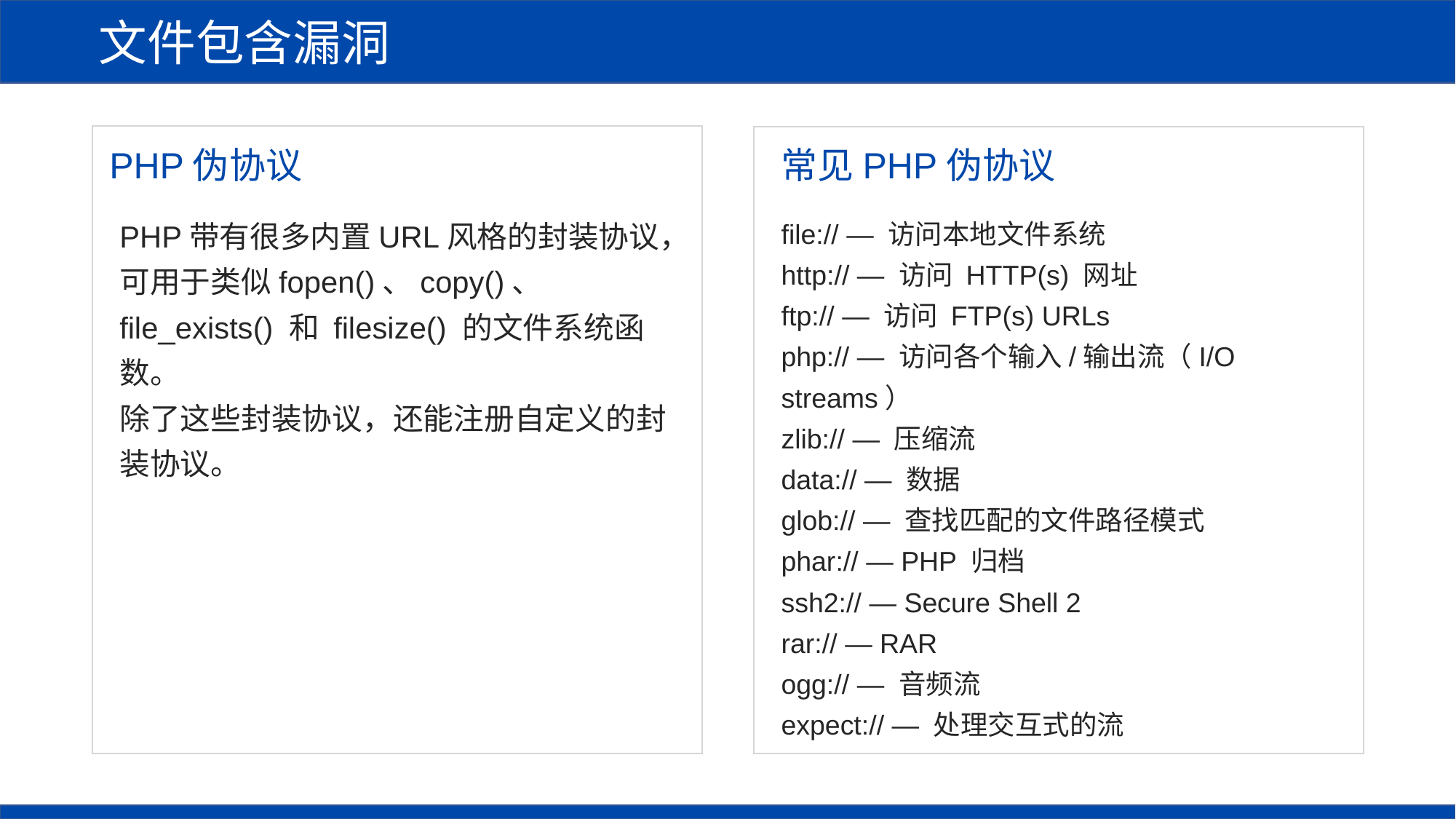

文件包含漏洞

 PHP伪协议
常见PHP伪协议
PHP带有很多内置URL风格的封装协议，可用于类似fopen()、copy()、 file_exists() 和 filesize() 的文件系统函数。
除了这些封装协议，还能注册自定义的封装协议。
file:// — 访问本地文件系统
http:// — 访问 HTTP(s) 网址
ftp:// — 访问 FTP(s) URLs
php:// — 访问各个输入/输出流（I/O streams）
zlib:// — 压缩流
data:// — 数据
glob:// — 查找匹配的文件路径模式
phar:// — PHP 归档
ssh2:// — Secure Shell 2
rar:// — RAR
ogg:// — 音频流
expect:// — 处理交互式的流